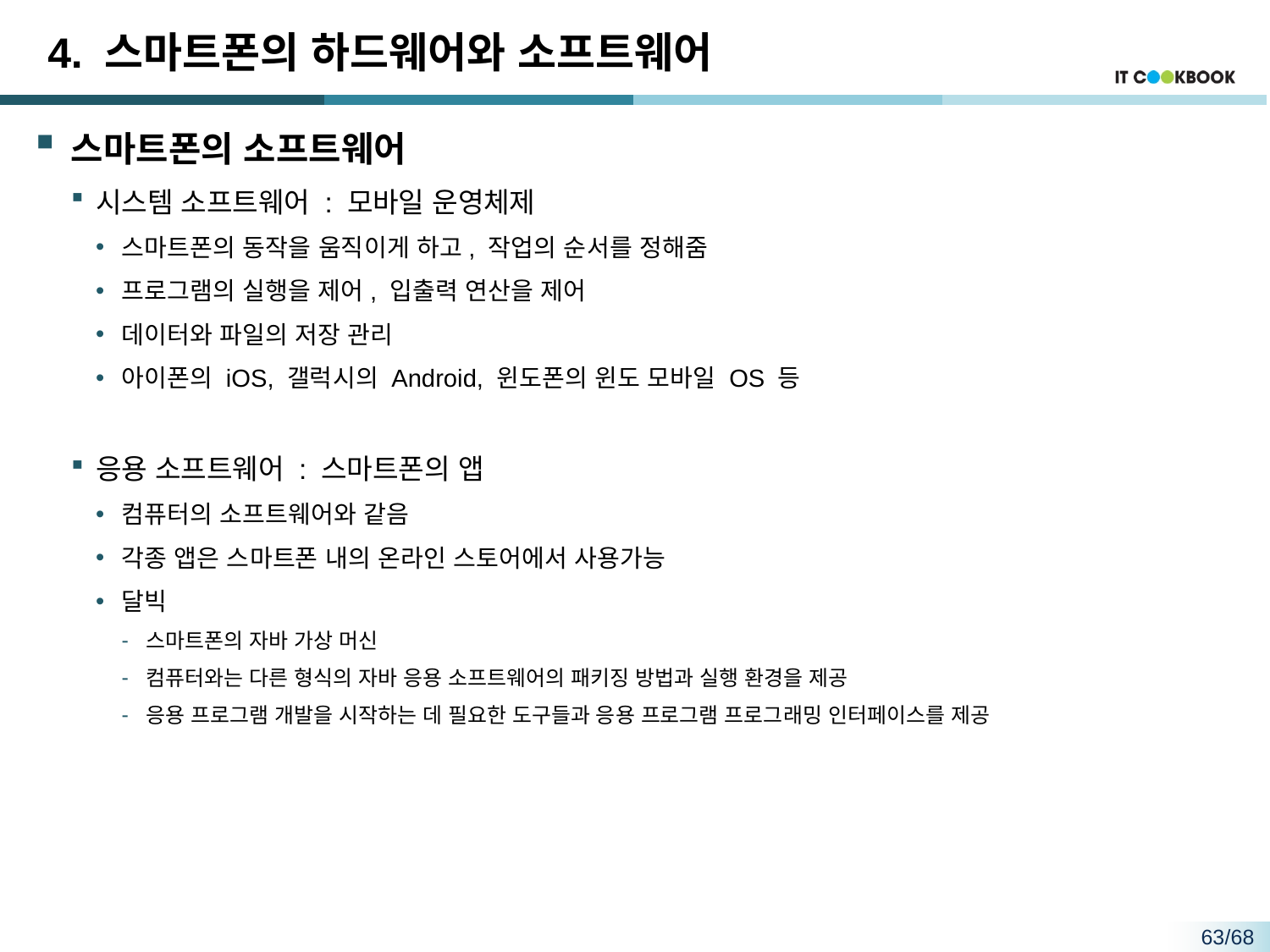

# 4. 스마트폰의 하드웨어와 소프트웨어
스마트폰의 소프트웨어
시스템 소프트웨어 : 모바일 운영체제
스마트폰의 동작을 움직이게 하고, 작업의 순서를 정해줌
프로그램의 실행을 제어, 입출력 연산을 제어
데이터와 파일의 저장 관리
아이폰의 iOS, 갤럭시의 Android, 윈도폰의 윈도 모바일 OS 등

응용 소프트웨어 : 스마트폰의 앱
컴퓨터의 소프트웨어와 같음
각종 앱은 스마트폰 내의 온라인 스토어에서 사용가능
달빅
스마트폰의 자바 가상 머신
컴퓨터와는 다른 형식의 자바 응용 소프트웨어의 패키징 방법과 실행 환경을 제공
응용 프로그램 개발을 시작하는 데 필요한 도구들과 응용 프로그램 프로그래밍 인터페이스를 제공